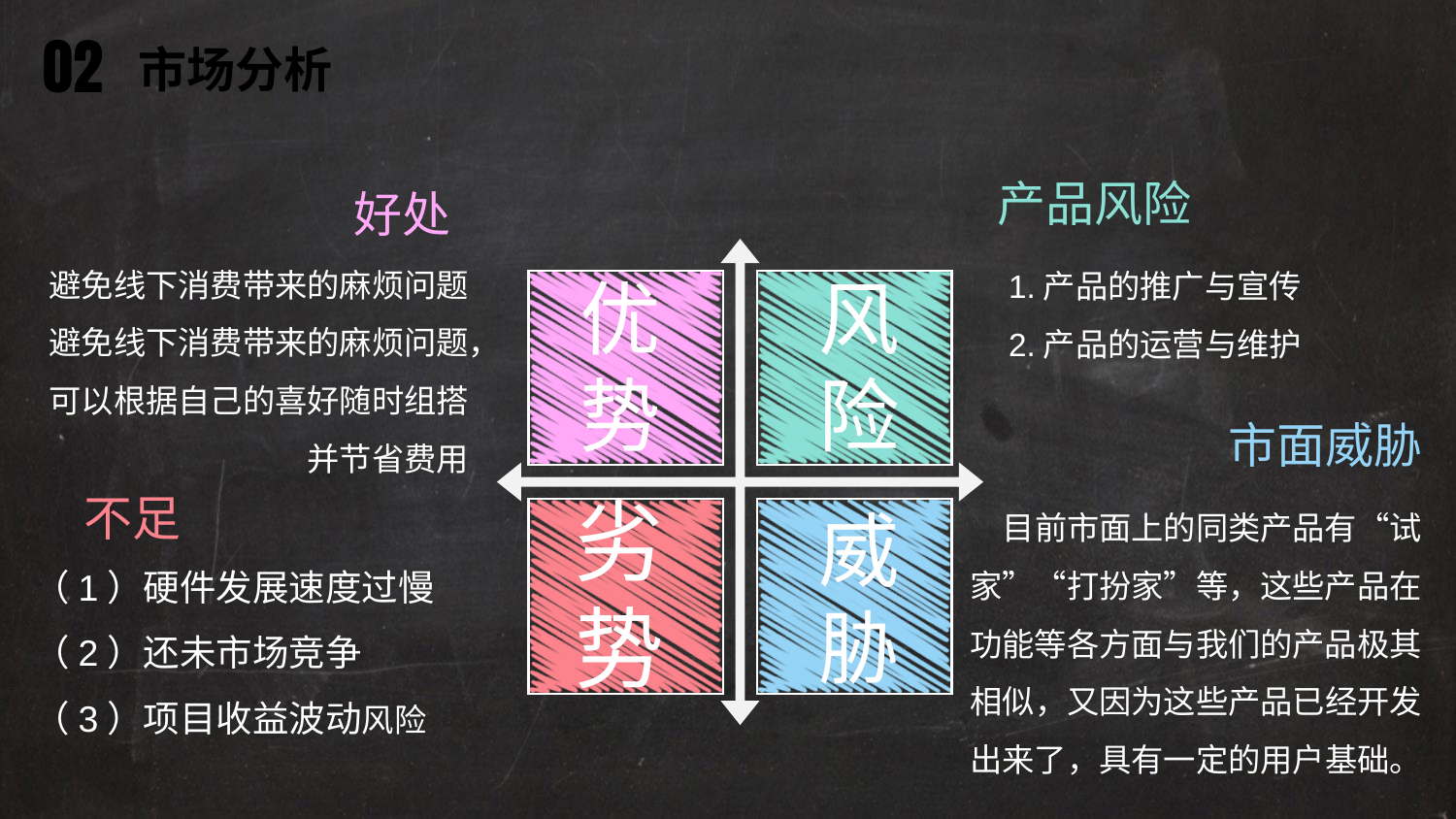

02
市场分析
产品风险
1.产品的推广与宣传
2.产品的运营与维护
好处
避免线下消费带来的麻烦问题避免线下消费带来的麻烦问题，可以根据自己的喜好随时组搭并节省费用

优势

风险

市面威胁
目前市面上的同类产品有“试家”“打扮家”等，这些产品在功能等各方面与我们的产品极其相似，又因为这些产品已经开发出来了，具有一定的用户基础。
不足
（1）硬件发展速度过慢
（2）还未市场竞争
（3）项目收益波动风险
劣势

威胁